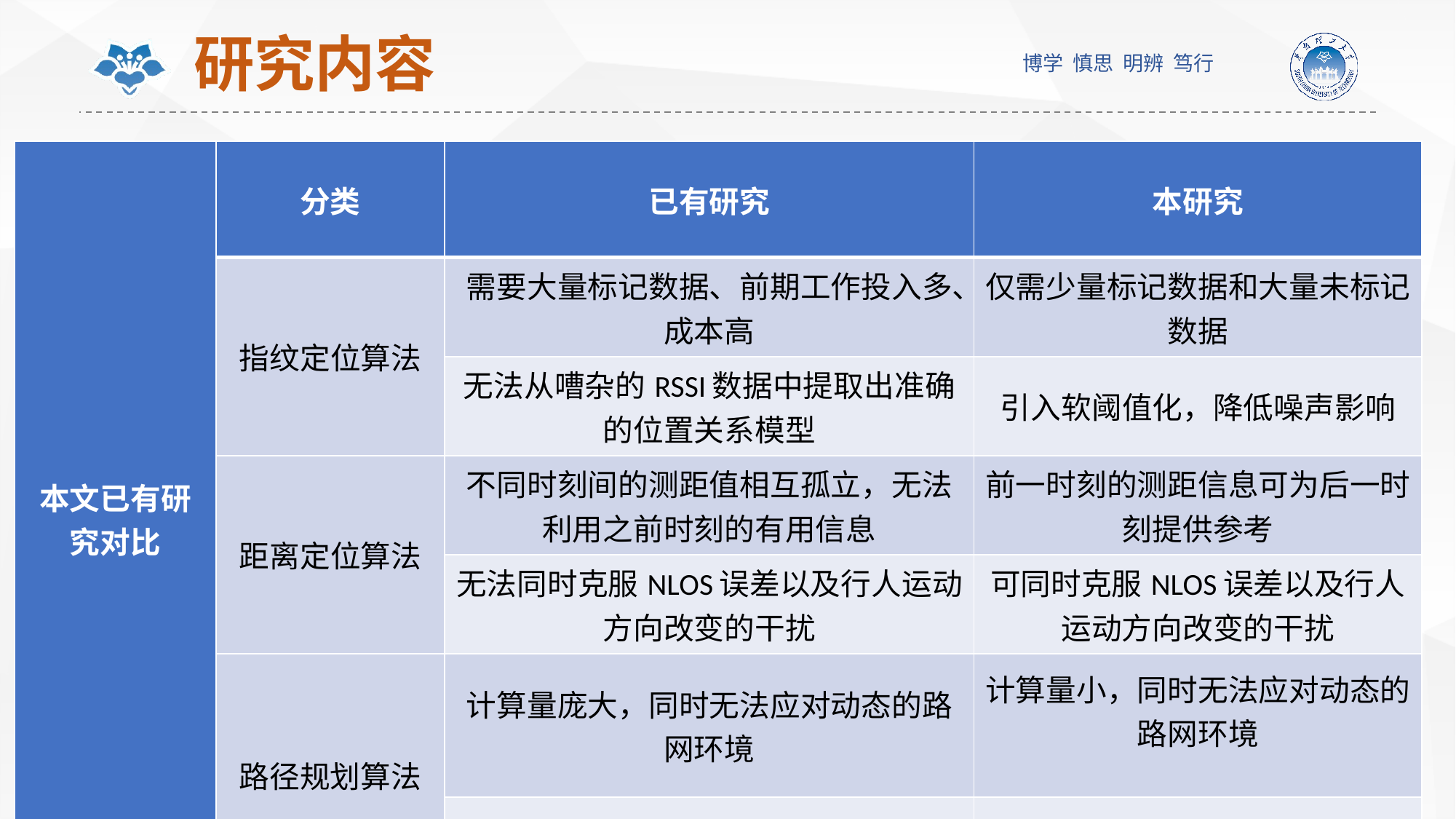

# 研究内容
| 本文已有研究对比 | 分类 | 已有研究 | 本研究 |
| --- | --- | --- | --- |
| 本文研究与以往研究对比 | 指纹定位算法 | 需要大量标记数据、前期工作投入多、成本高 | 仅需少量标记数据和大量未标记数据 |
|  |  | 无法从嘈杂的RSSI数据中提取出准确的位置关系模型 | 引入软阈值化，降低噪声影响 |
|  | 距离定位算法 | 不同时刻间的测距值相互孤立，无法利用之前时刻的有用信息 | 前一时刻的测距信息可为后一时刻提供参考 |
|  |  | 无法同时克服NLOS误差以及行人运动方向改变的干扰 | 可同时克服NLOS误差以及行人运动方向改变的干扰 |
|  | 路径规划算法 | 计算量庞大，同时无法应对动态的路网环境 | 计算量小，同时无法应对动态的路网环境 |
|  |  | 无法给出唯一确定的最优解 | 最优解唯一 |